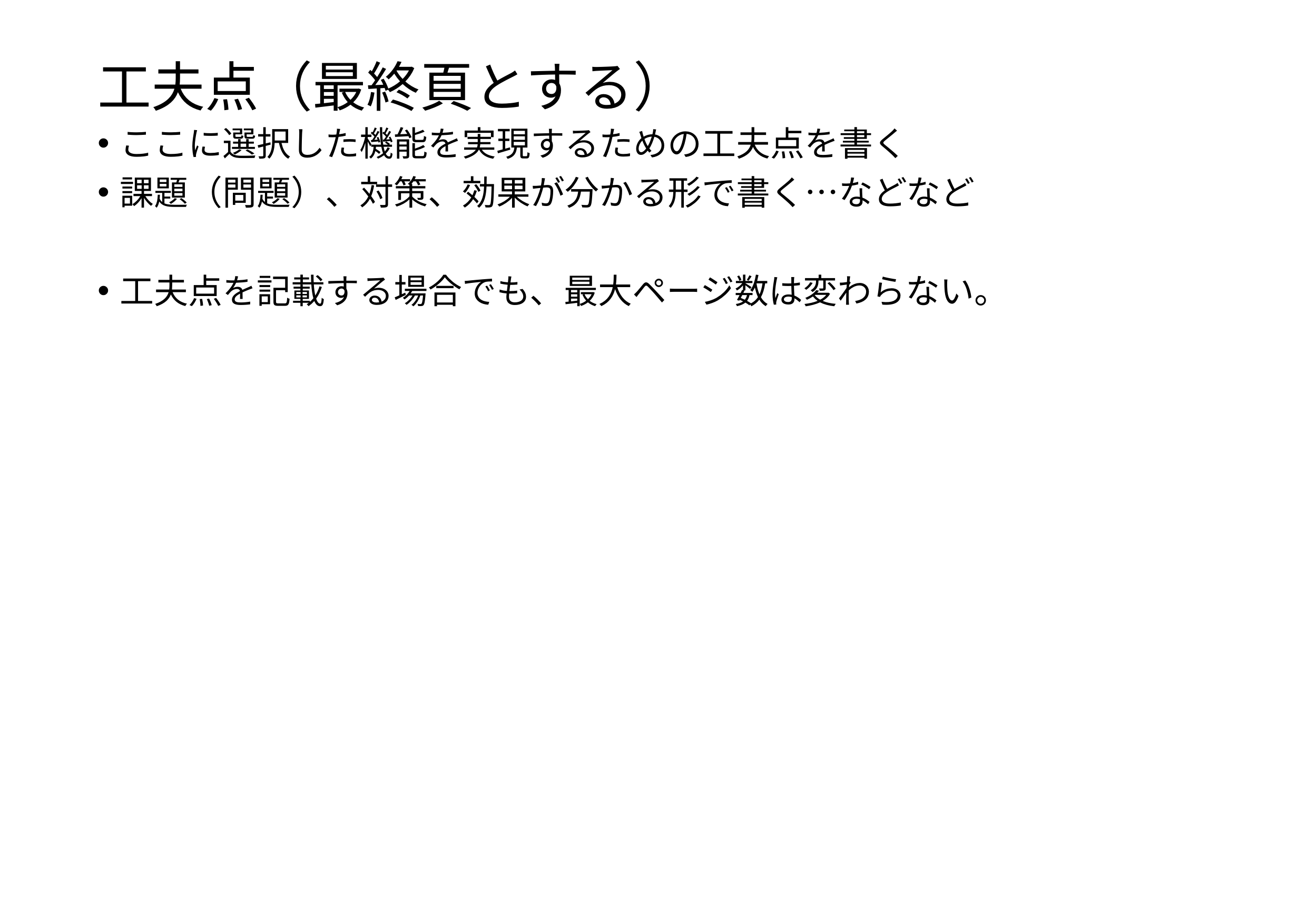

# 工夫点（最終頁とする）
ここに選択した機能を実現するための工夫点を書く
課題（問題）、対策、効果が分かる形で書く…などなど

工夫点を記載する場合でも、最大ページ数は変わらない。